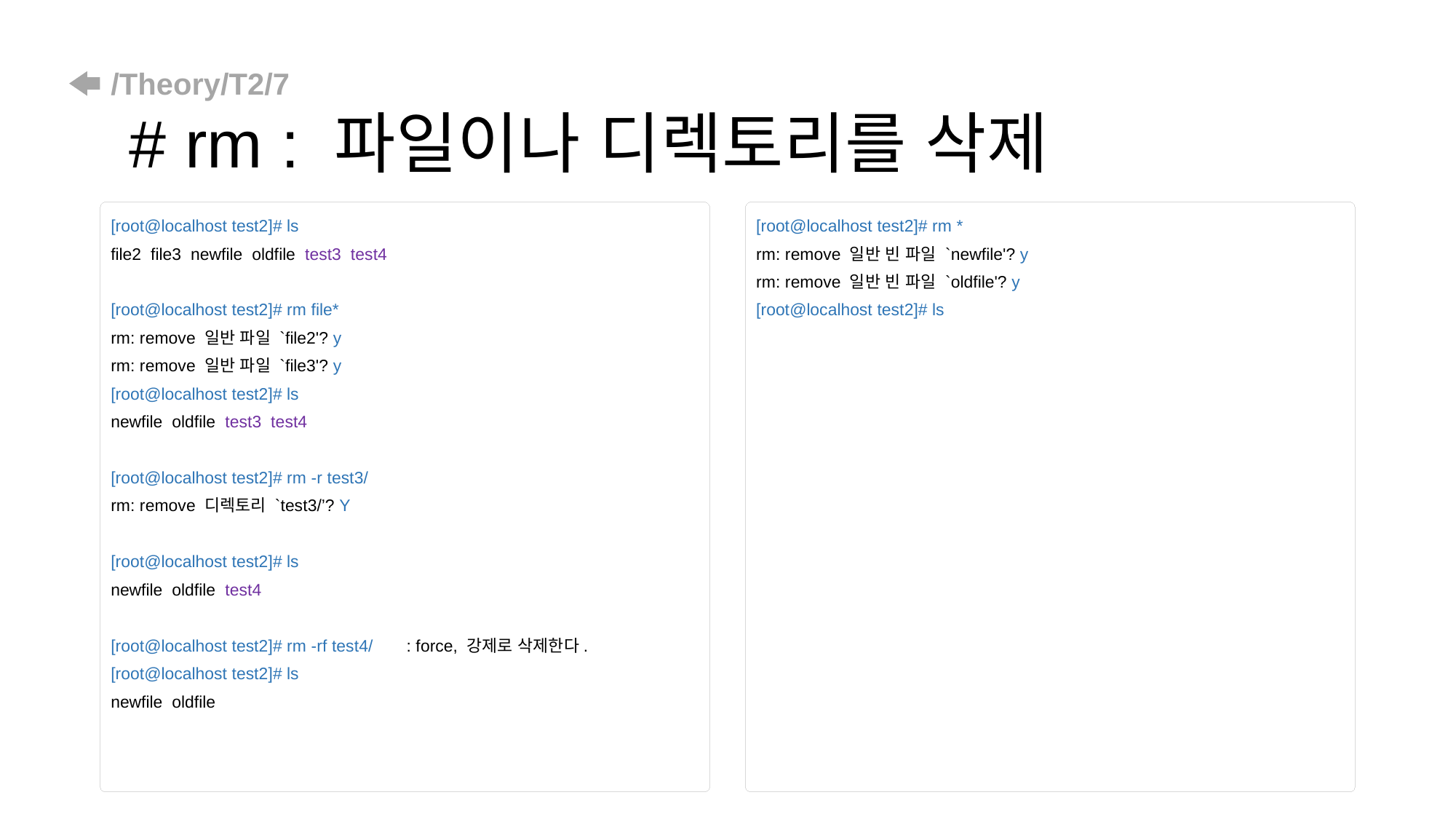

# /Theory/T2/7 # rm : 파일이나 디렉토리를 삭제

[root@localhost test2]# ls
file2  file3  newfile  oldfile  test3  test4

[root@localhost test2]# rm file*
rm: remove 일반 파일 `file2'? y
rm: remove 일반 파일 `file3'? y
[root@localhost test2]# ls
newfile  oldfile  test3  test4

[root@localhost test2]# rm -r test3/
rm: remove 디렉토리 `test3/’? Y

[root@localhost test2]# ls
newfile  oldfile  test4

[root@localhost test2]# rm -rf test4/       : force, 강제로 삭제한다.
[root@localhost test2]# ls
newfile  oldfile

[root@localhost test2]# rm *
rm: remove 일반 빈 파일 `newfile'? y
rm: remove 일반 빈 파일 `oldfile'? y
[root@localhost test2]# ls